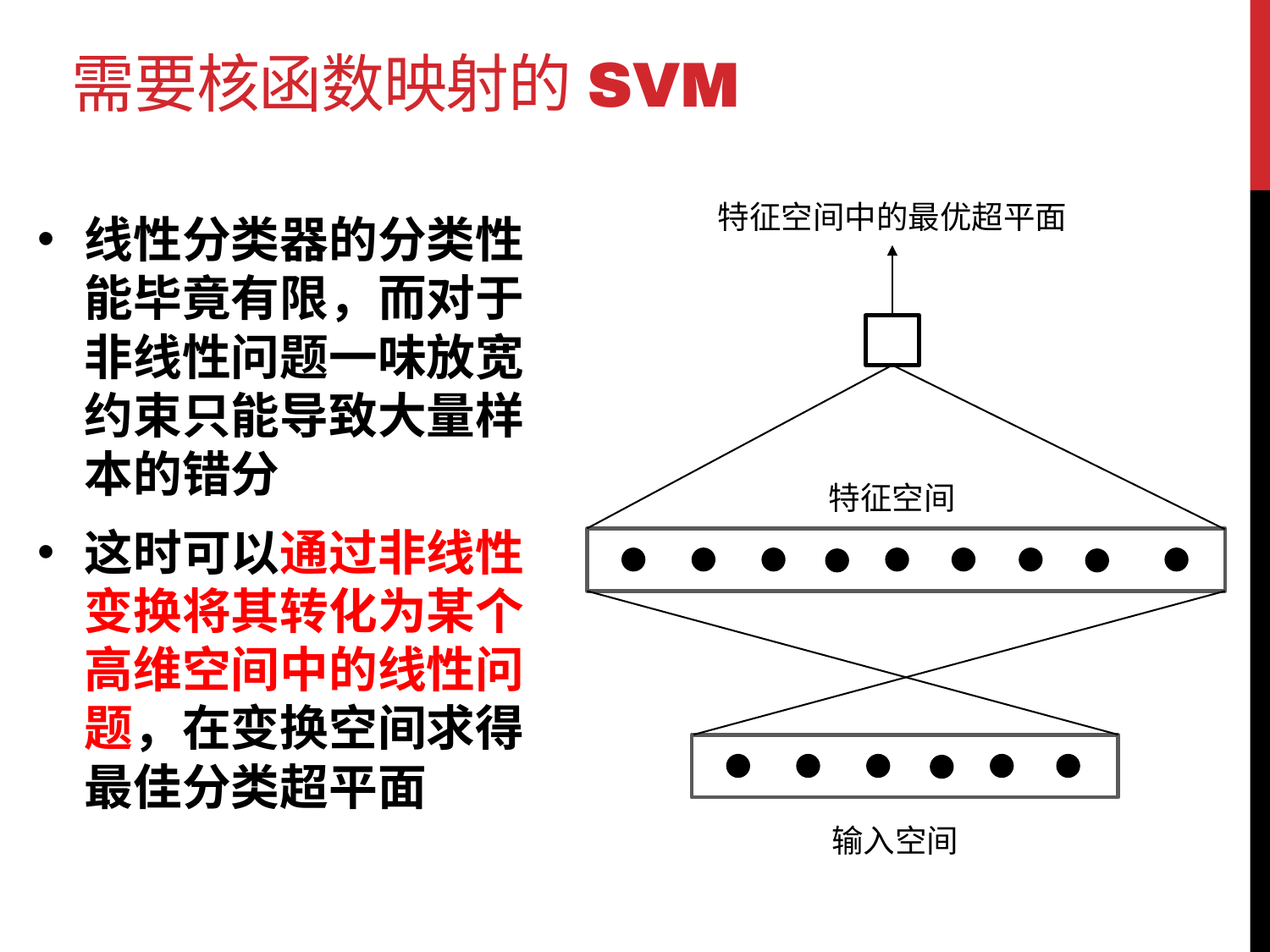

# 需要核函数映射的SVM
特征空间中的最优超平面
线性分类器的分类性能毕竟有限，而对于非线性问题一味放宽约束只能导致大量样本的错分
这时可以通过非线性变换将其转化为某个高维空间中的线性问题，在变换空间求得最佳分类超平面

特征空间

输入空间